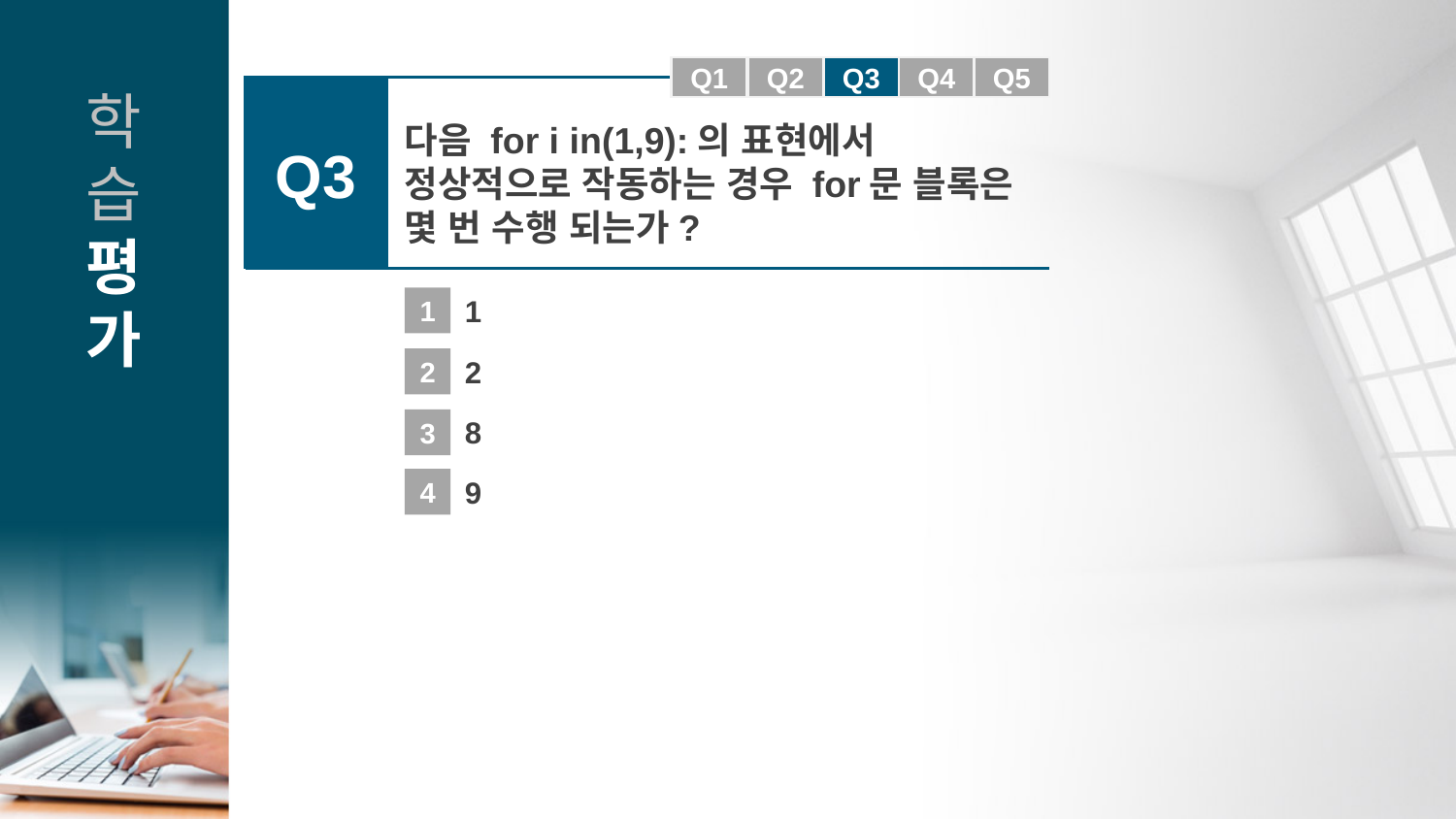

Q1
Q1
Q2
Q3
Q4
Q5
Q3
다음 for i in(1,9):의 표현에서 정상적으로 작동하는 경우 for문 블록은 몇 번 수행 되는가?
1
1
2
2
8
3
4
9